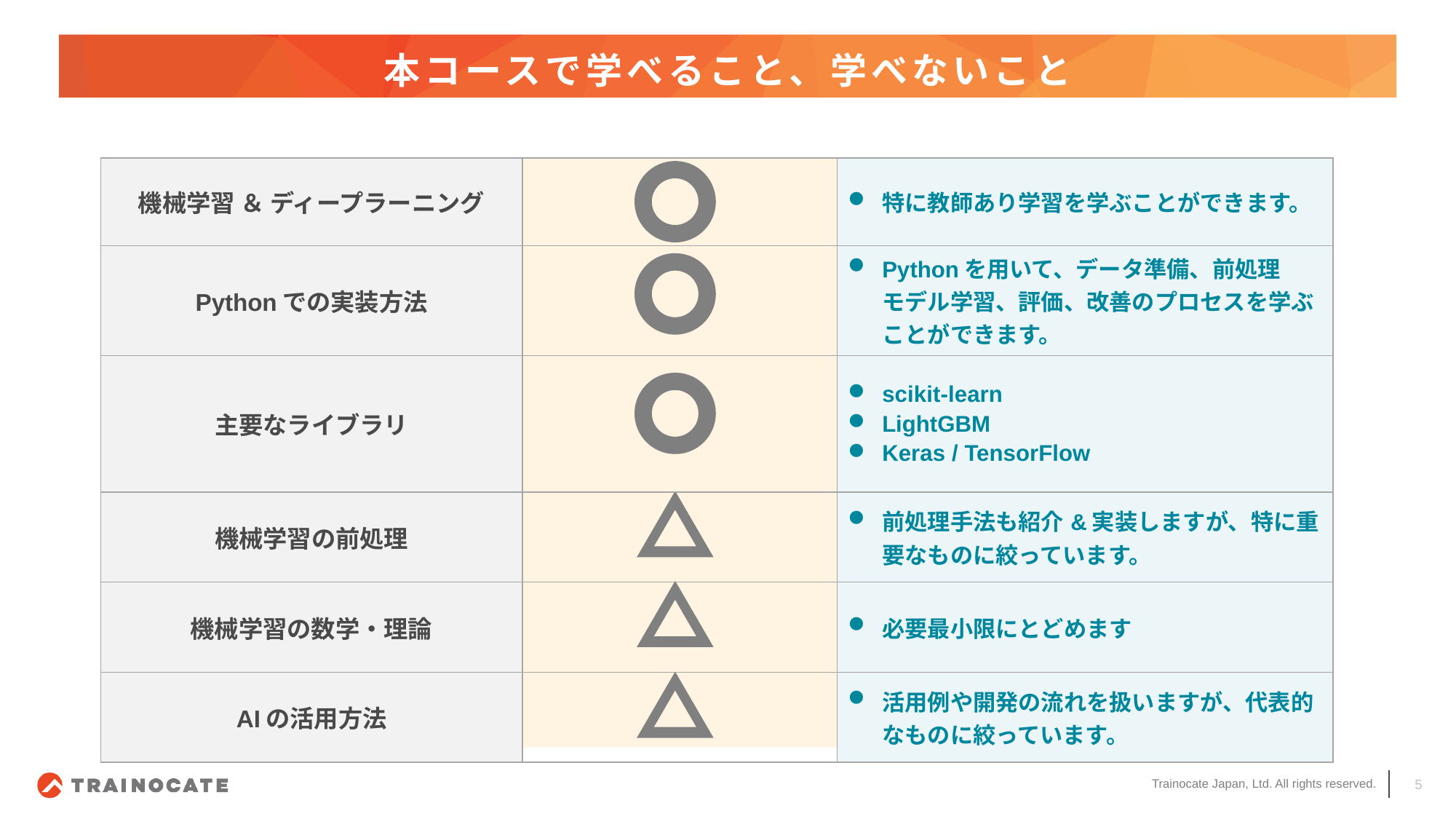

# 本コースで学べること、学べないこと

| 機械学習 ＆ ディープラーニング |  | 特に教師あり学習を学ぶことができます。 |
| --- | --- | --- |
| Pythonでの実装方法 |  | Pythonを用いて、データ準備、前処理 モデル学習、評価、改善のプロセスを学ぶことができます。 |
| 主要なライブラリ |  | scikit-learn LightGBM Keras / TensorFlow |
| 機械学習の前処理 |  | 前処理手法も紹介&実装しますが、特に重要なものに絞っています。 |
| 機械学習の数学・理論 |  | 必要最小限にとどめます |
| AIの活用方法 |  | 活用例や開発の流れを扱いますが、代表的なものに絞っています。 |

5